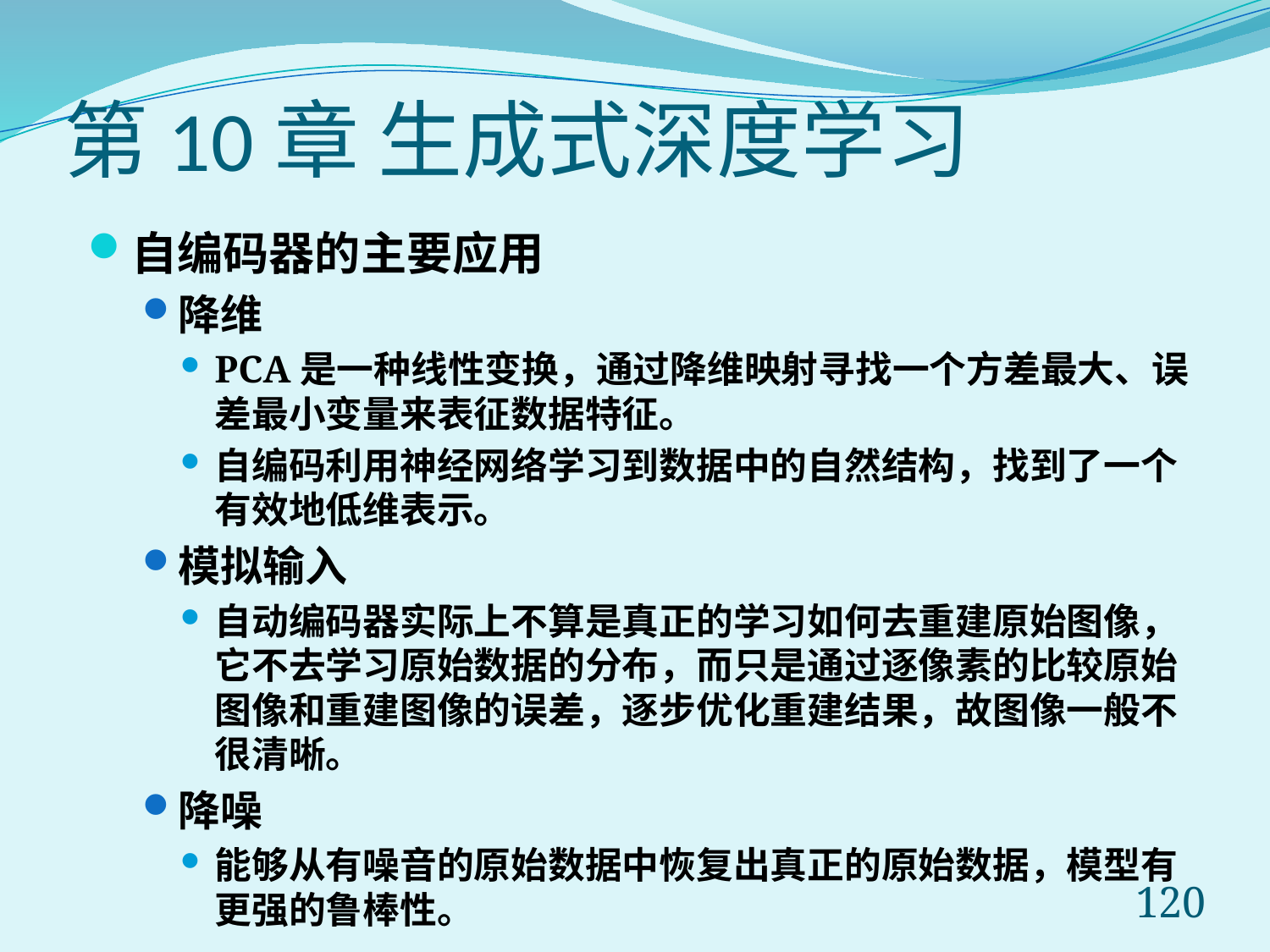

# 第10章 生成式深度学习
自编码器的主要应用
降维
PCA是一种线性变换，通过降维映射寻找一个方差最大、误差最小变量来表征数据特征。
自编码利用神经网络学习到数据中的自然结构，找到了一个有效地低维表示。
模拟输入
自动编码器实际上不算是真正的学习如何去重建原始图像，它不去学习原始数据的分布，而只是通过逐像素的比较原始图像和重建图像的误差，逐步优化重建结果，故图像一般不很清晰。
降噪
能够从有噪音的原始数据中恢复出真正的原始数据，模型有更强的鲁棒性。

120